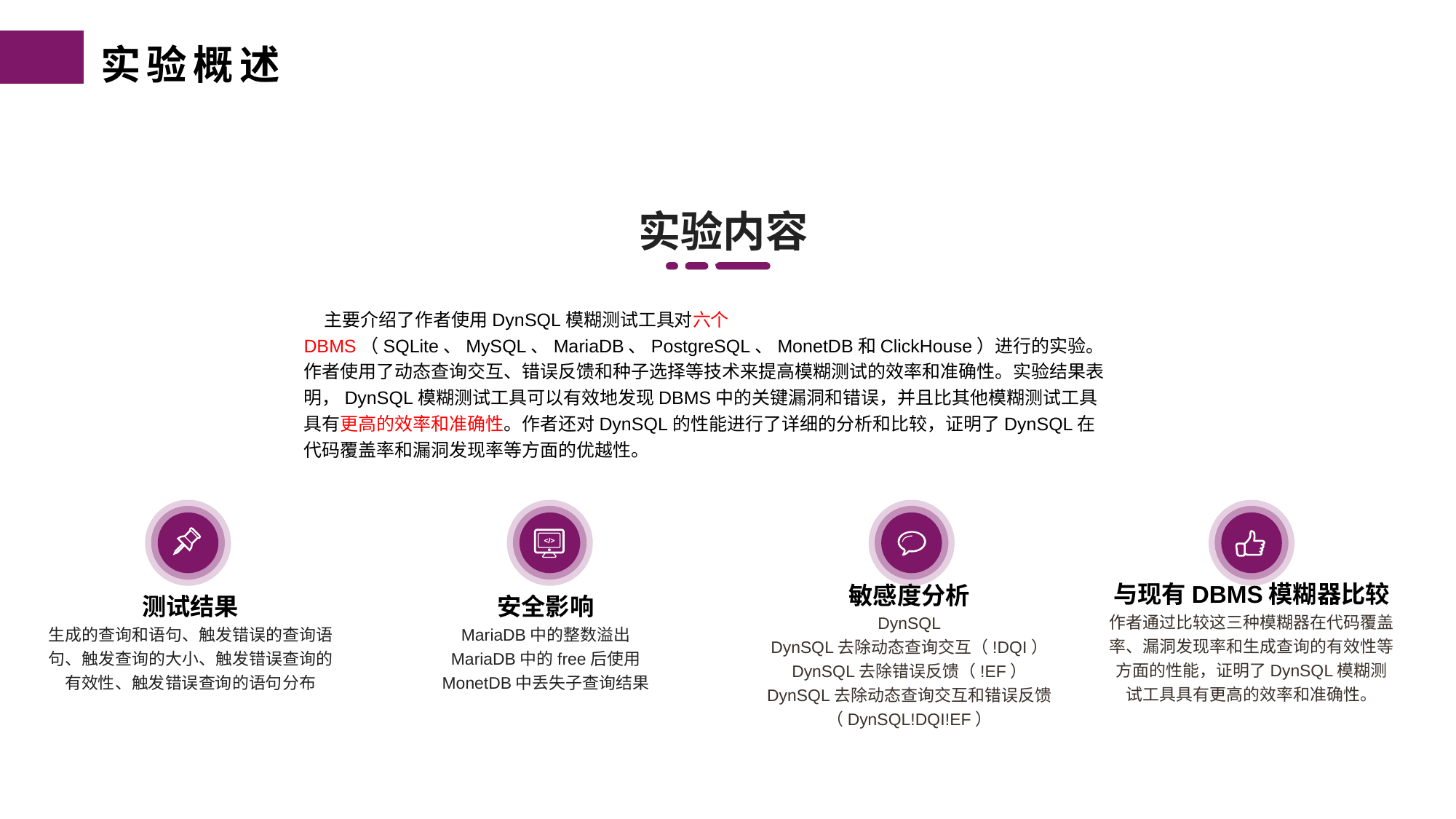

实验概述

实验内容

    主要介绍了作者使用DynSQL模糊测试工具对六个DBMS（SQLite、MySQL、MariaDB、PostgreSQL、MonetDB和ClickHouse）进行的实验。作者使用了动态查询交互、错误反馈和种子选择等技术来提高模糊测试的效率和准确性。实验结果表明，DynSQL模糊测试工具可以有效地发现DBMS中的关键漏洞和错误，并且比其他模糊测试工具具有更高的效率和准确性。作者还对DynSQL的性能进行了详细的分析和比较，证明了DynSQL在代码覆盖率和漏洞发现率等方面的优越性。

敏感度分析
DynSQL
DynSQL去除动态查询交互（!DQI）
DynSQL去除错误反馈（!EF）
DynSQL去除动态查询交互和错误反馈（DynSQL!DQI!EF）
与现有DBMS模糊器比较
作者通过比较这三种模糊器在代码覆盖率、漏洞发现率和生成查询的有效性等方面的性能，证明了DynSQL模糊测试工具具有更高的效率和准确性。
安全影响
MariaDB中的整数溢出
MariaDB中的free后使用
MonetDB中丢失子查询结果
测试结果
生成的查询和语句、触发错误的查询语句、触发查询的大小、触发错误查询的有效性、触发错误查询的语句分布